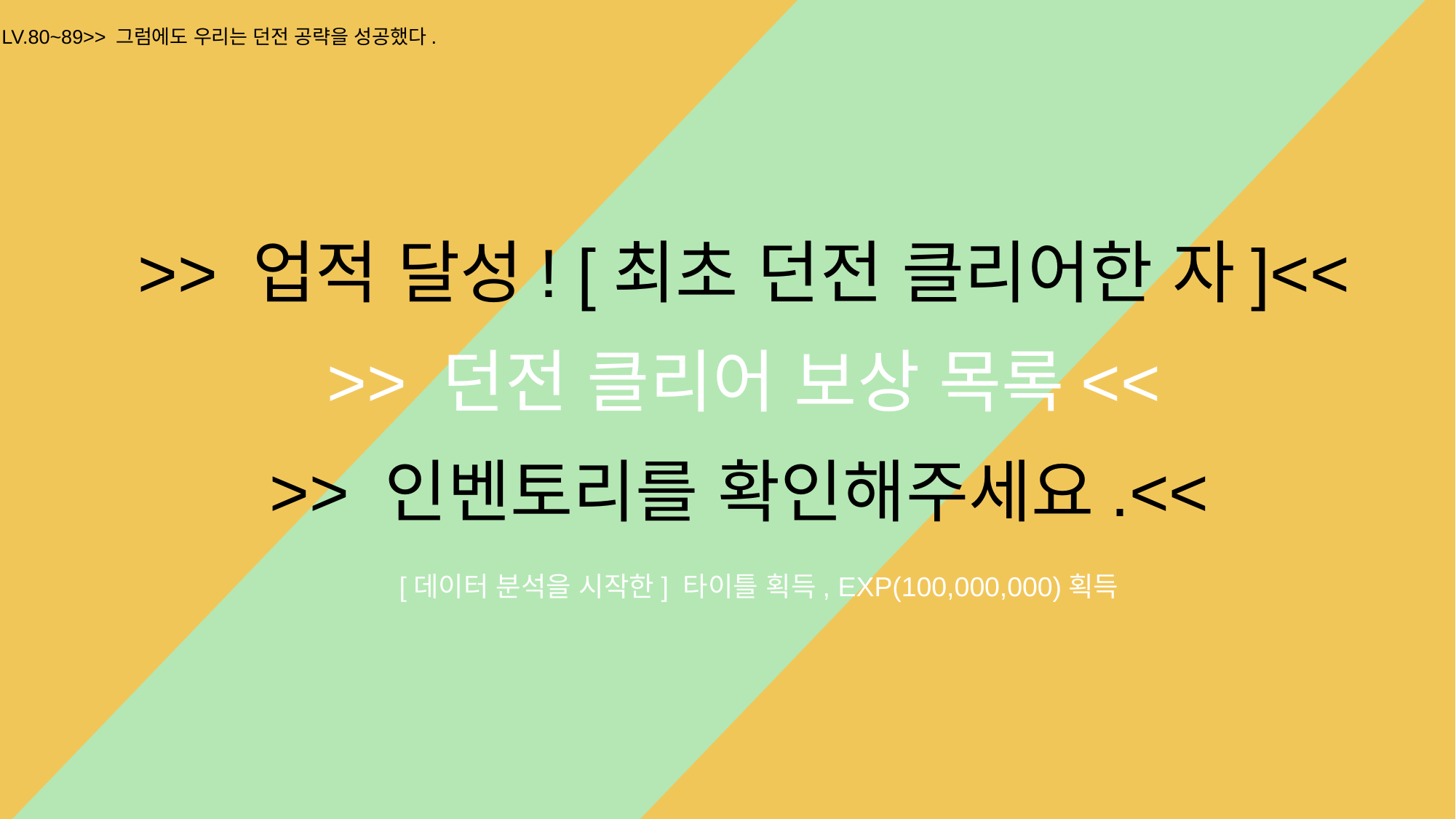

LV.80~89>> 그럼에도 우리는 던전 공략을 성공했다.

>> 업적 달성! [최초 던전 클리어한 자]<<
>> 던전 클리어 보상 목록<<
>> 인벤토리를 확인해주세요.<<
 [데이터 분석을 시작한] 타이틀 획득, EXP(100,000,000)획득